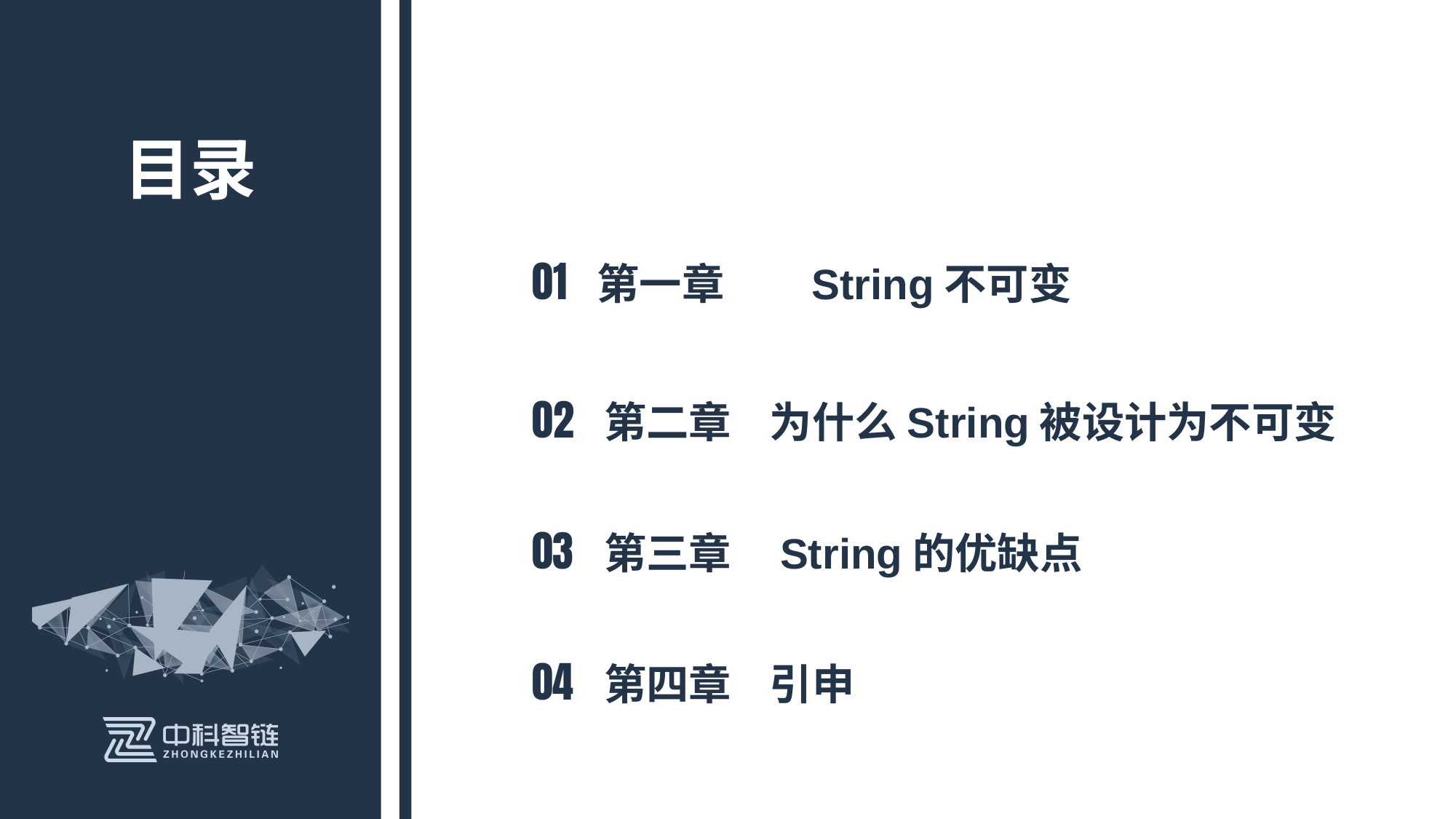

# 目录
01  第一章        String不可变
02  第二章    为什么String被设计为不可变
03  第三章    String的优缺点
04  第四章    引申